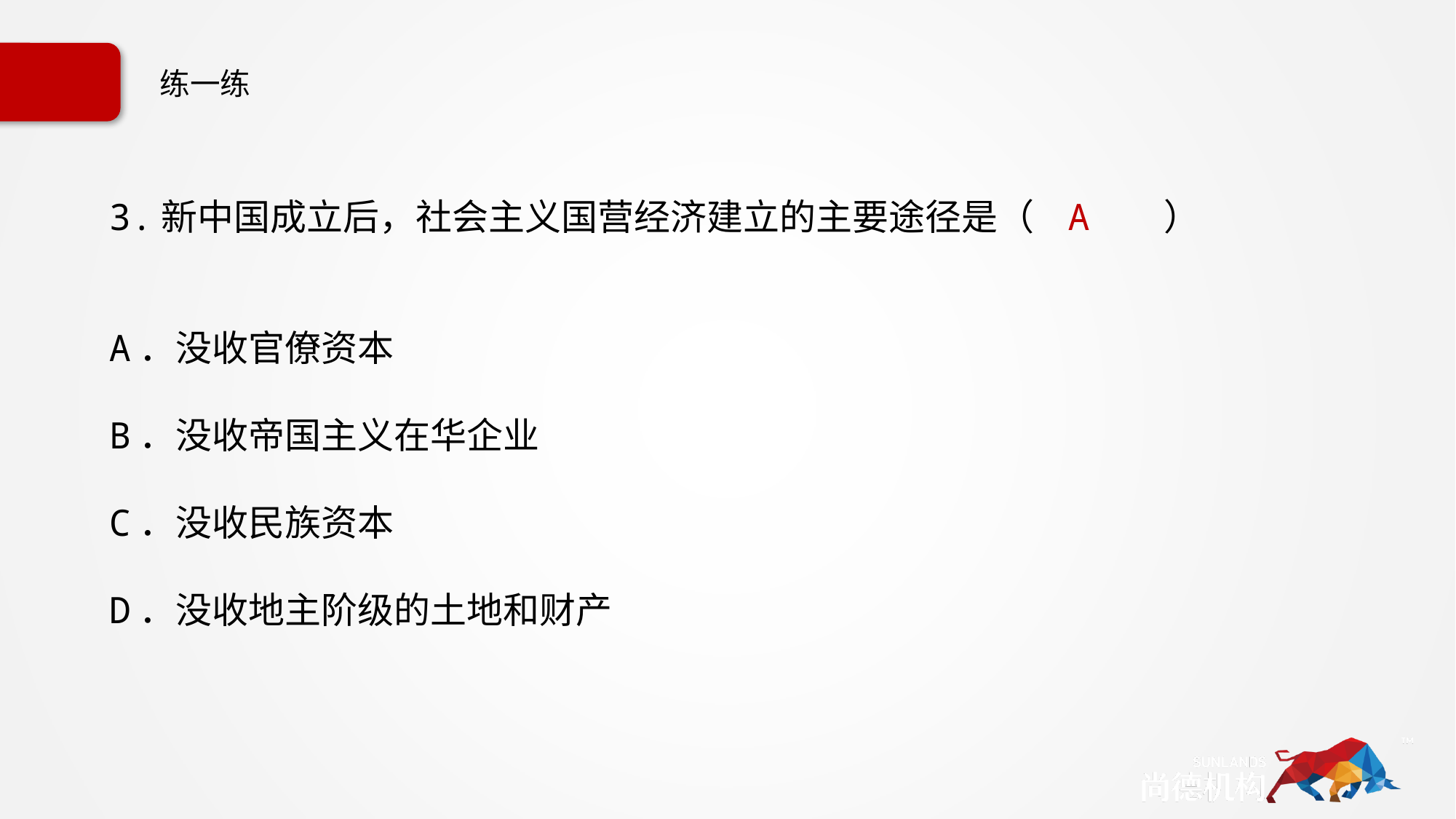

# 练一练
3.新中国成立后，社会主义国营经济建立的主要途径是（   A   ）

A．没收官僚资本

B．没收帝国主义在华企业

C．没收民族资本

D．没收地主阶级的土地和财产